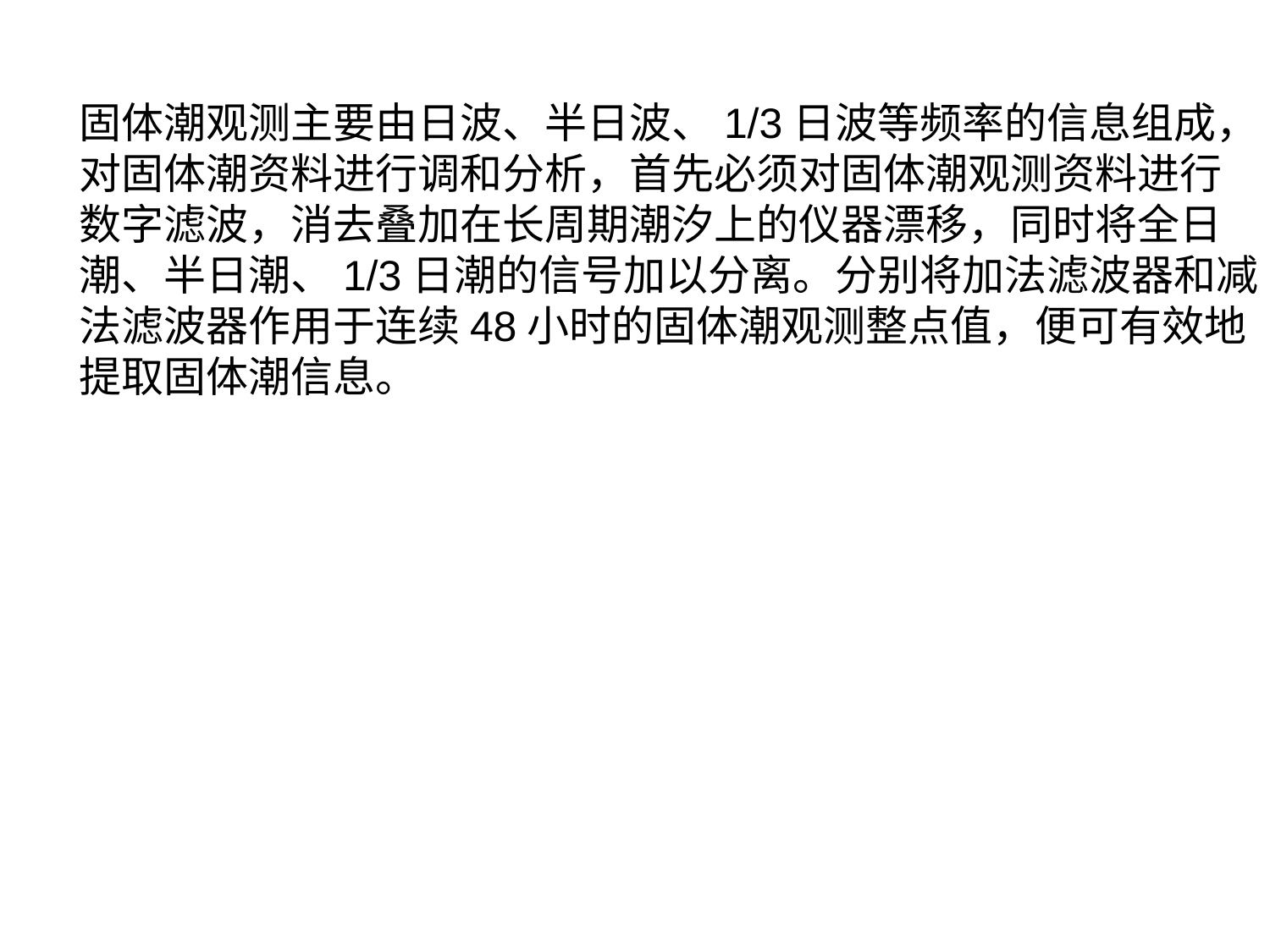

固体潮观测主要由日波、半日波、1/3日波等频率的信息组成，
对固体潮资料进行调和分析，首先必须对固体潮观测资料进行
数字滤波，消去叠加在长周期潮汐上的仪器漂移，同时将全日
潮、半日潮、1/3日潮的信号加以分离。分别将加法滤波器和减
法滤波器作用于连续48小时的固体潮观测整点值，便可有效地
提取固体潮信息。